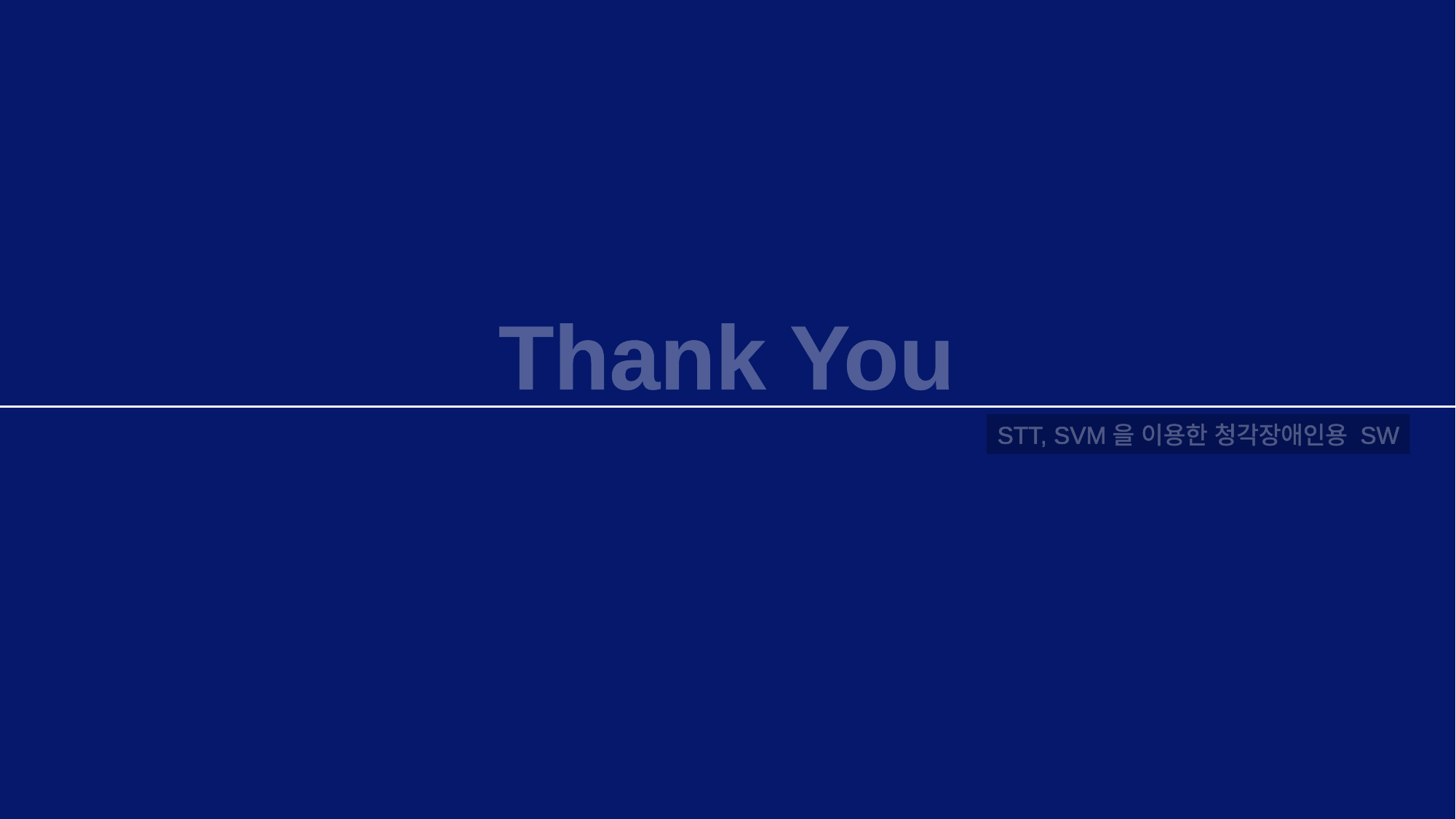

Thank You
STT, SVM을 이용한 청각장애인용 SW